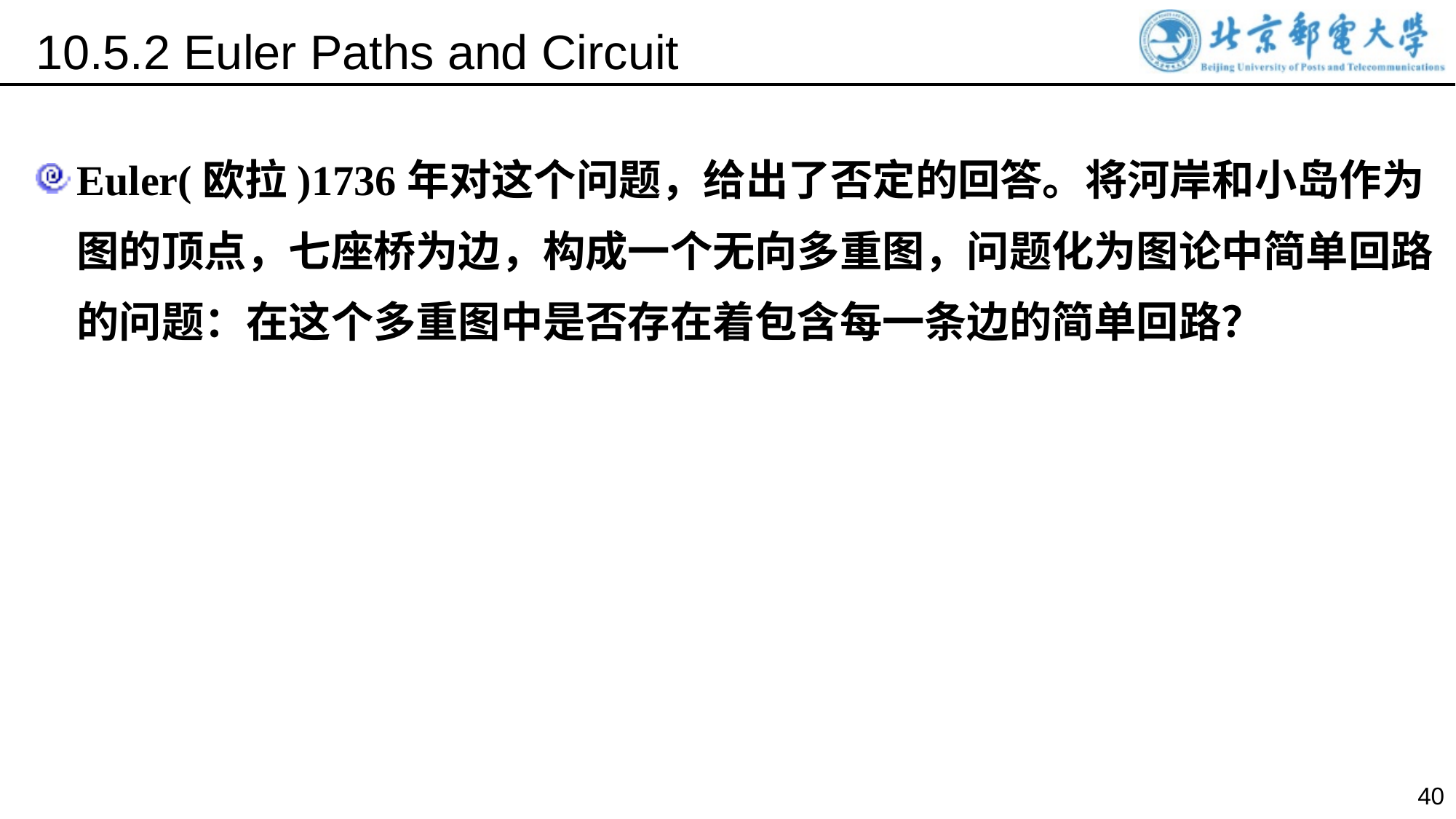

10.5.2 Euler Paths and Circuit
Euler(欧拉)1736年对这个问题，给出了否定的回答。将河岸和小岛作为图的顶点，七座桥为边，构成一个无向多重图，问题化为图论中简单回路的问题：在这个多重图中是否存在着包含每一条边的简单回路？